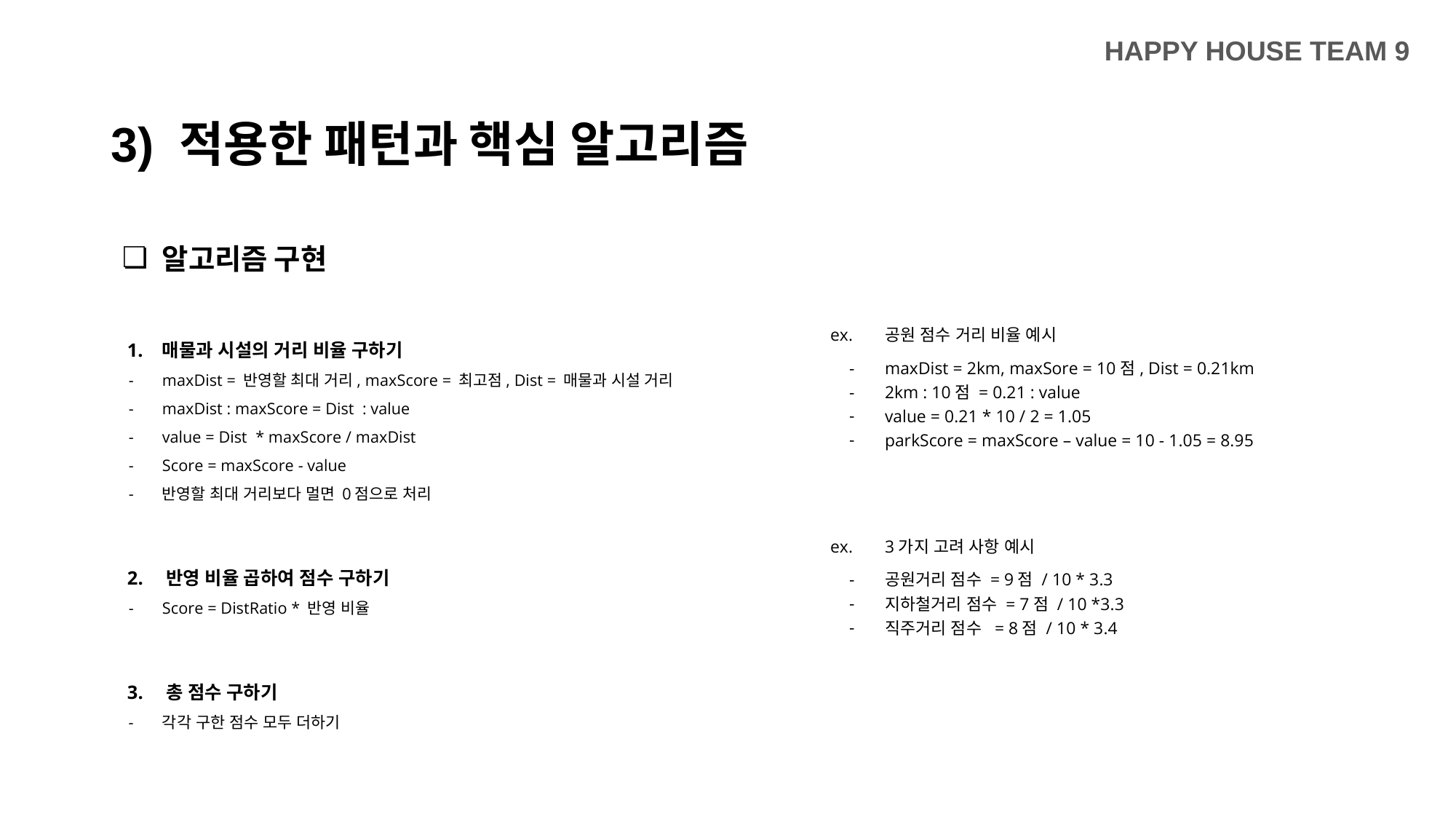

HAPPY HOUSE TEAM 9

3) 적용한 패턴과 핵심 알고리즘
알고리즘 구현

매물과 시설의 거리 비율 구하기
maxDist = 반영할 최대 거리, maxScore = 최고점, Dist = 매물과 시설 거리
maxDist : maxScore = Dist  : value
value = Dist  * maxScore / maxDist
Score = maxScore - value
반영할 최대 거리보다 멀면 0점으로 처리

2.    반영 비율 곱하여 점수 구하기
Score = DistRatio * 반영 비율

3.    총 점수 구하기
각각 구한 점수 모두 더하기
ex. 	공원 점수 거리 비율 예시
maxDist = 2km, maxSore = 10점, Dist = 0.21km
2km : 10점 = 0.21 : value
value = 0.21 * 10 / 2 = 1.05
parkScore = maxScore – value = 10 - 1.05 = 8.95
ex. 	3가지 고려 사항 예시
공원거리 점수 = 9점 / 10 * 3.3
지하철거리 점수 = 7점 / 10 *3.3
직주거리 점수  = 8점 / 10 * 3.4